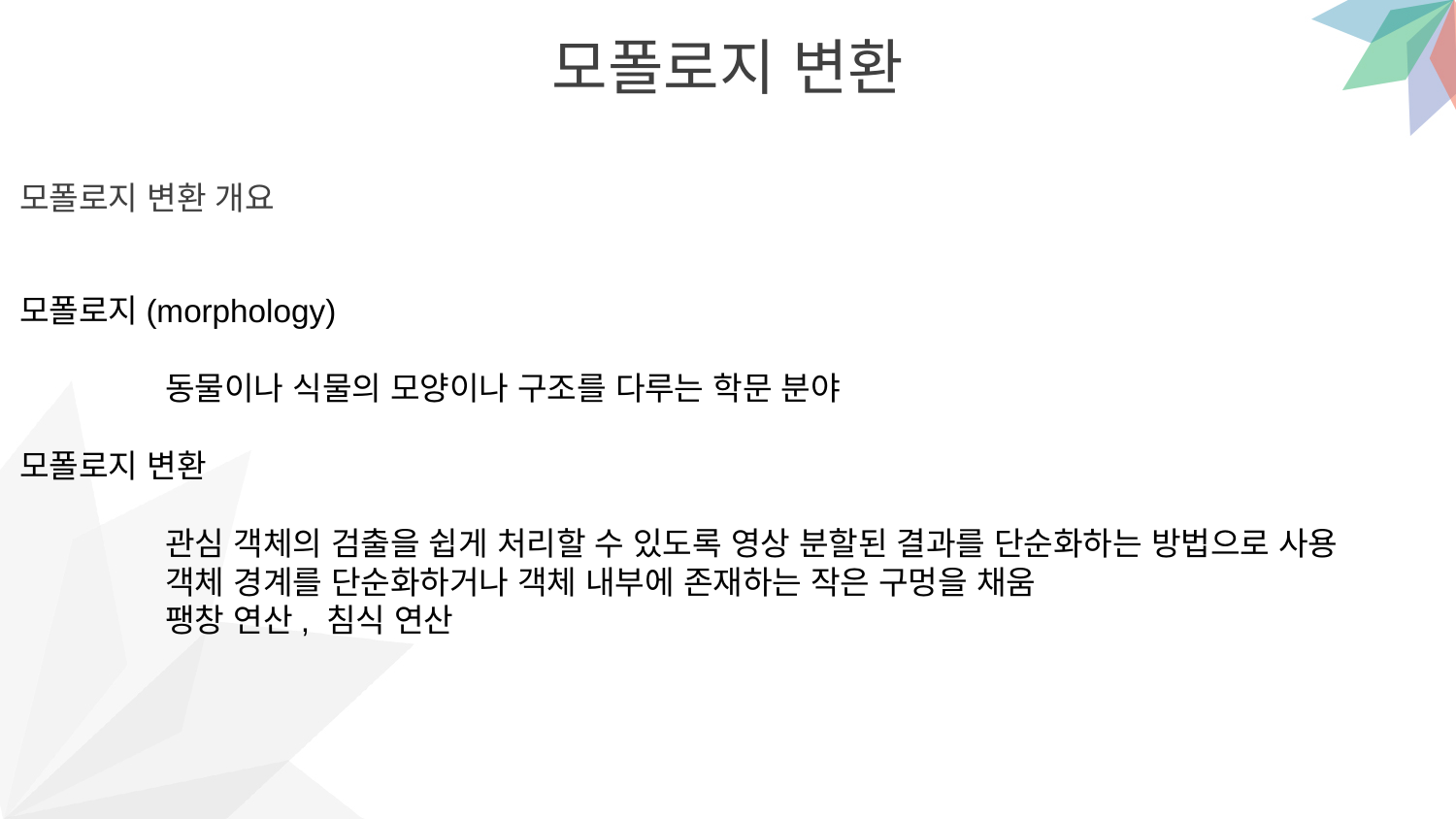

모폴로지 변환
모폴로지 변환 개요
모폴로지(morphology)

	동물이나 식물의 모양이나 구조를 다루는 학문 분야

모폴로지 변환

	관심 객체의 검출을 쉽게 처리할 수 있도록 영상 분할된 결과를 단순화하는 방법으로 사용
	객체 경계를 단순화하거나 객체 내부에 존재하는 작은 구멍을 채움
	팽창 연산, 침식 연산